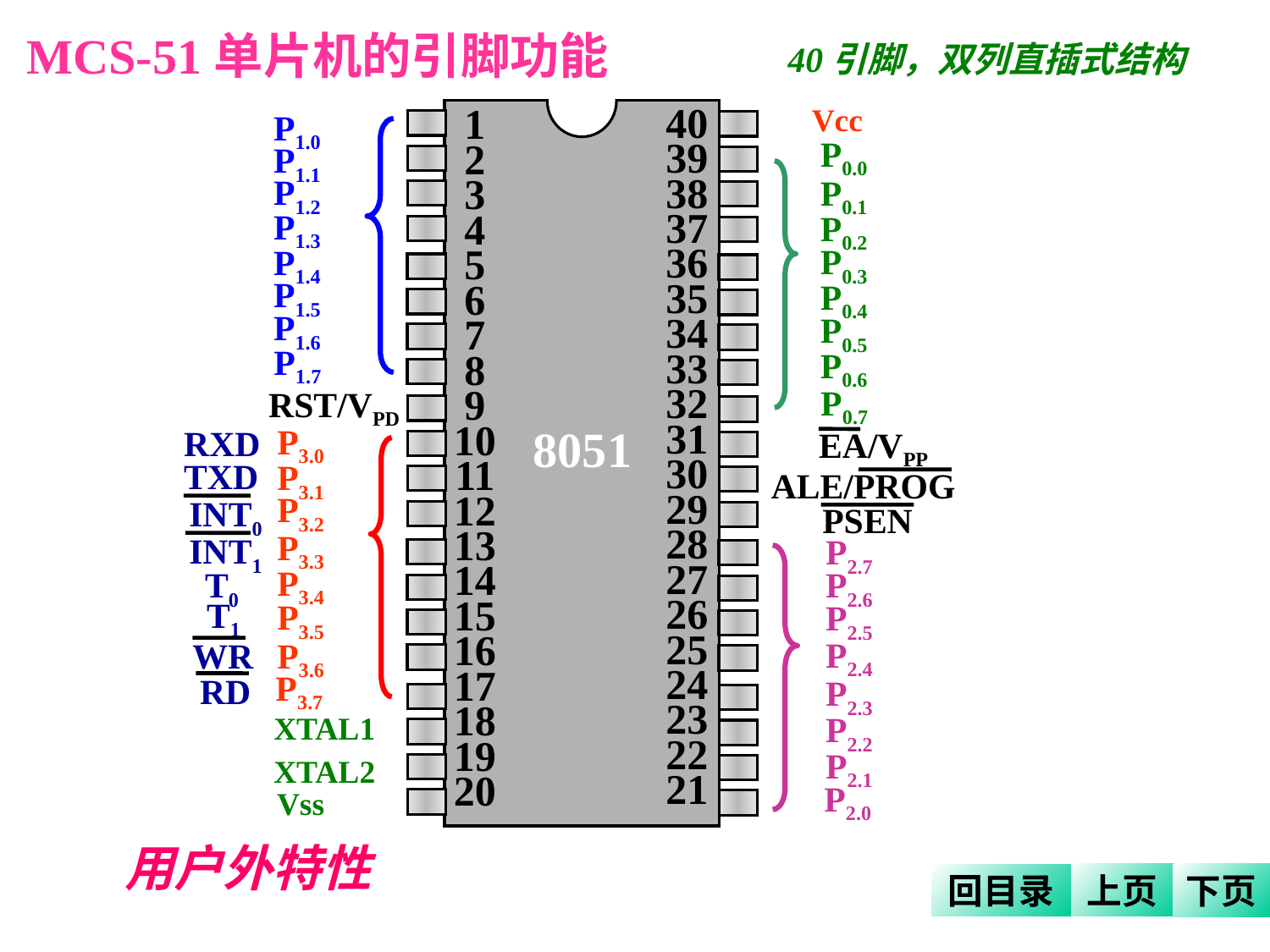

MCS-51单片机的引脚功能
40引脚，双列直插式结构

40
39
38
37
36
35
34
33
32
31
30
29
28
27
26
25
24
23
22
21
1
2
3
4
5
6
7
8
9
10
11
12
13
14
15
16
17
18
19
20

8051

Vcc
P1.0
P1.1
P1.2
P1.3
P1.4
P1.5
P1.6
P1.7

P0.0
P0.1
P0.2
P0.3
P0.4
P0.5
P0.6
P0.7

RST/VPD
P3.0
P3.1
P3.2
P3.3
P3.4
P3.5
P3.6
P3.7
RXD
TXD
INT0

INT1

T0
T1
 WR

  RD

EA/VPP

ALE/PROG

PSEN

P2.7
P2.6
P2.5
P2.4
P2.3
P2.2
P2.1
P2.0

XTAL1
XTAL2
Vss
用户外特性
上页
下页
回目录